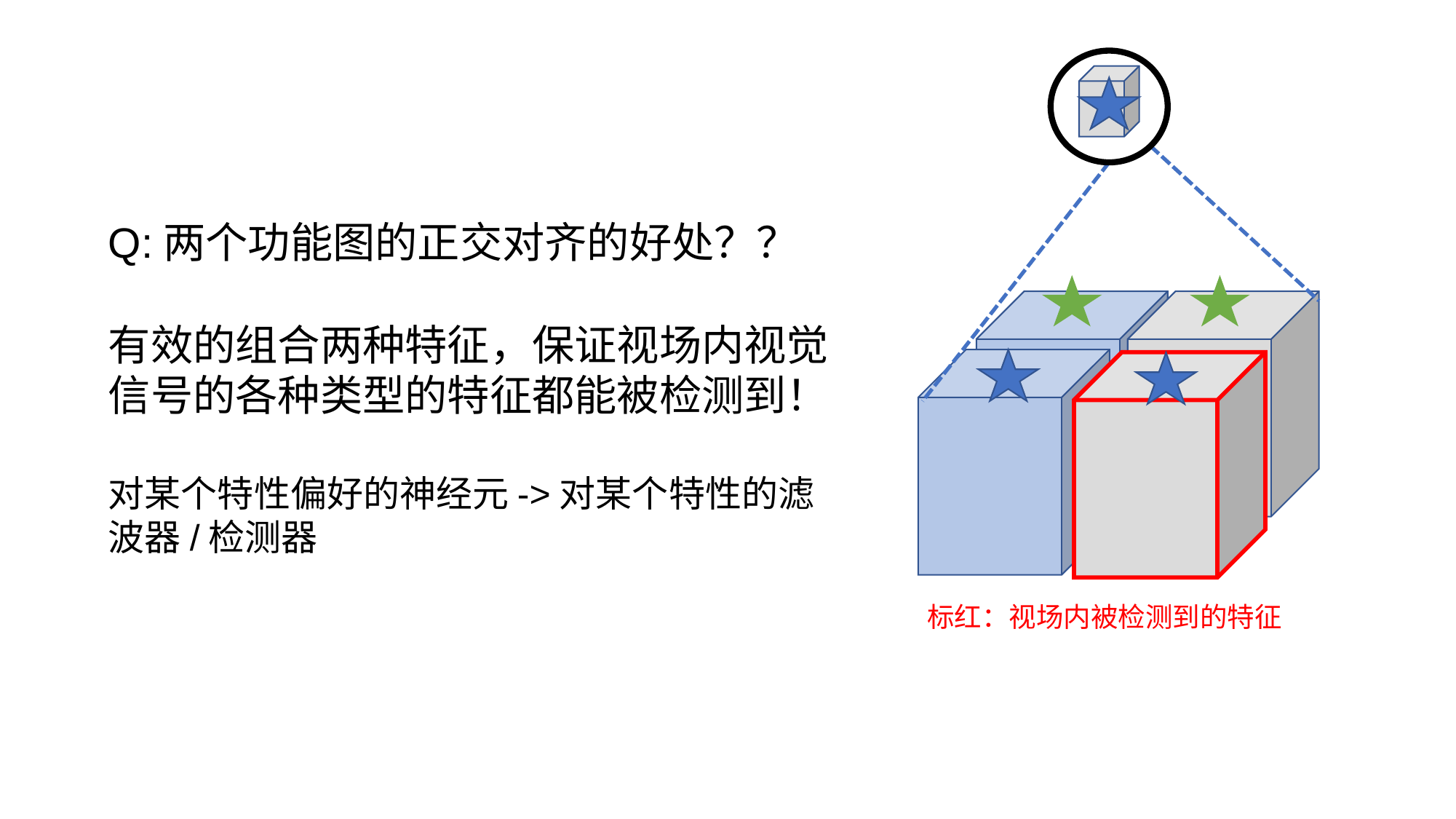

标红：视场内被检测到的特征
Q:两个功能图的正交对齐的好处？？

有效的组合两种特征，保证视场内视觉信号的各种类型的特征都能被检测到！

对某个特性偏好的神经元->对某个特性的滤波器/检测器